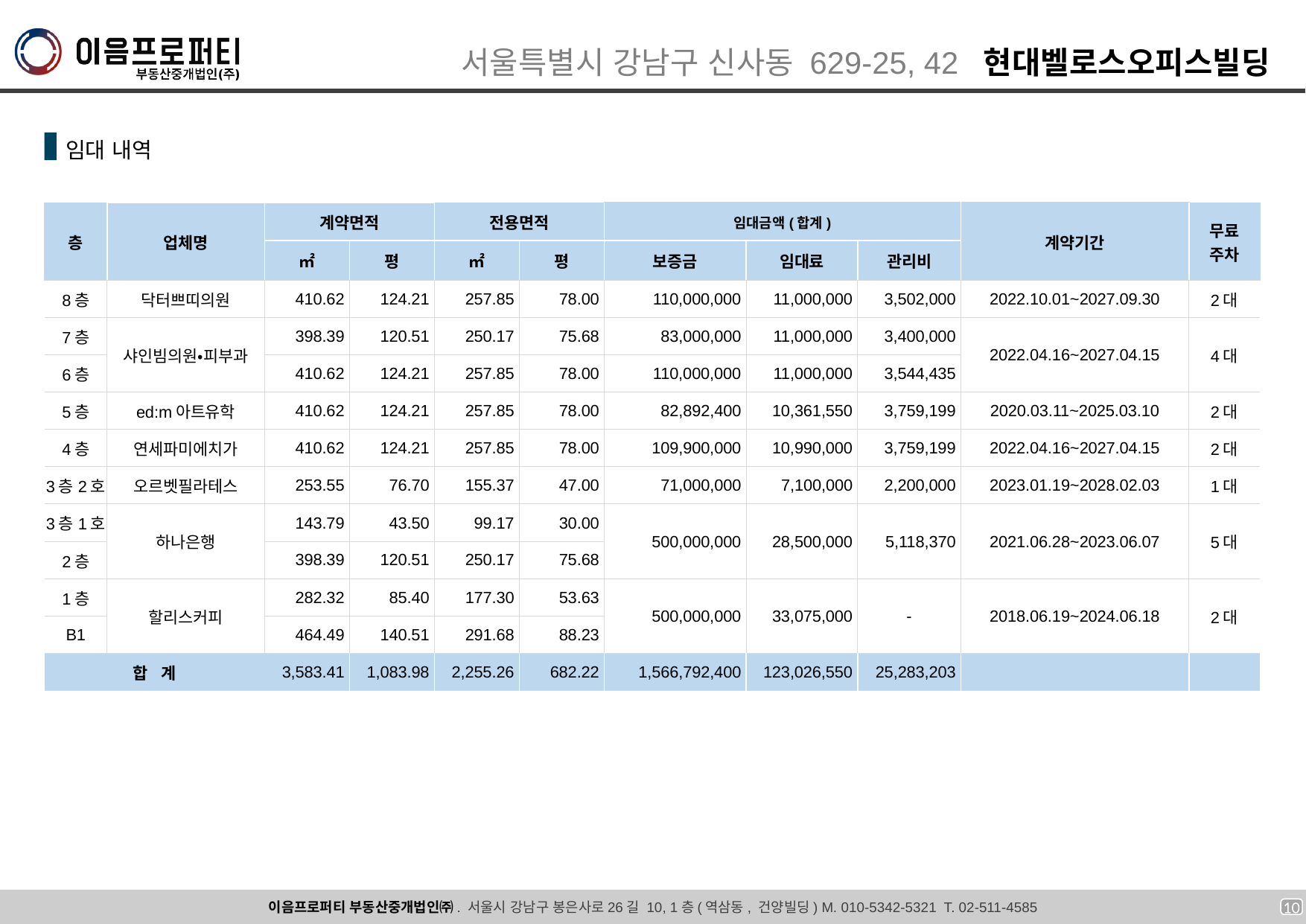

임대 내역
| 층 | 업체명 | 계약면적 |  | 전용면적 |  | 임대금액(합계) |  |  | 계약기간 | 무료 주차 |
| --- | --- | --- | --- | --- | --- | --- | --- | --- | --- | --- |
|  |  | ㎡ | 평 | ㎡ | 평 | 보증금 | 임대료 | 관리비 |  |  |
| 8층 | 닥터쁘띠의원 | 410.62 | 124.21 | 257.85 | 78.00 | 110,000,000 | 11,000,000 | 3,502,000 | 2022.10.01~2027.09.30 | 2대 |
| 7층 | 샤인빔의원•피부과 | 398.39 | 120.51 | 250.17 | 75.68 | 83,000,000 | 11,000,000 | 3,400,000 | 2022.04.16~2027.04.15 | 4대 |
| 6층 |  | 410.62 | 124.21 | 257.85 | 78.00 | 110,000,000 | 11,000,000 | 3,544,435 |  |  |
| 5층 | ed:m아트유학 | 410.62 | 124.21 | 257.85 | 78.00 | 82,892,400 | 10,361,550 | 3,759,199 | 2020.03.11~2025.03.10 | 2대 |
| 4층 | 연세파미에치가 | 410.62 | 124.21 | 257.85 | 78.00 | 109,900,000 | 10,990,000 | 3,759,199 | 2022.04.16~2027.04.15 | 2대 |
| 3층2호 | 오르벳필라테스 | 253.55 | 76.70 | 155.37 | 47.00 | 71,000,000 | 7,100,000 | 2,200,000 | 2023.01.19~2028.02.03 | 1대 |
| 3층1호 | 하나은행 | 143.79 | 43.50 | 99.17 | 30.00 | 500,000,000 | 28,500,000 | 5,118,370 | 2021.06.28~2023.06.07 | 5대 |
| 2층 |  | 398.39 | 120.51 | 250.17 | 75.68 |  |  |  |  |  |
| 1층 | 할리스커피 | 282.32 | 85.40 | 177.30 | 53.63 | 500,000,000 | 33,075,000 | - | 2018.06.19~2024.06.18 | 2대 |
| B1 |  | 464.49 | 140.51 | 291.68 | 88.23 |  |  |  |  |  |
| 합 계 |  | 3,583.41 | 1,083.98 | 2,255.26 | 682.22 | 1,566,792,400 | 123,026,550 | 25,283,203 |  |  |